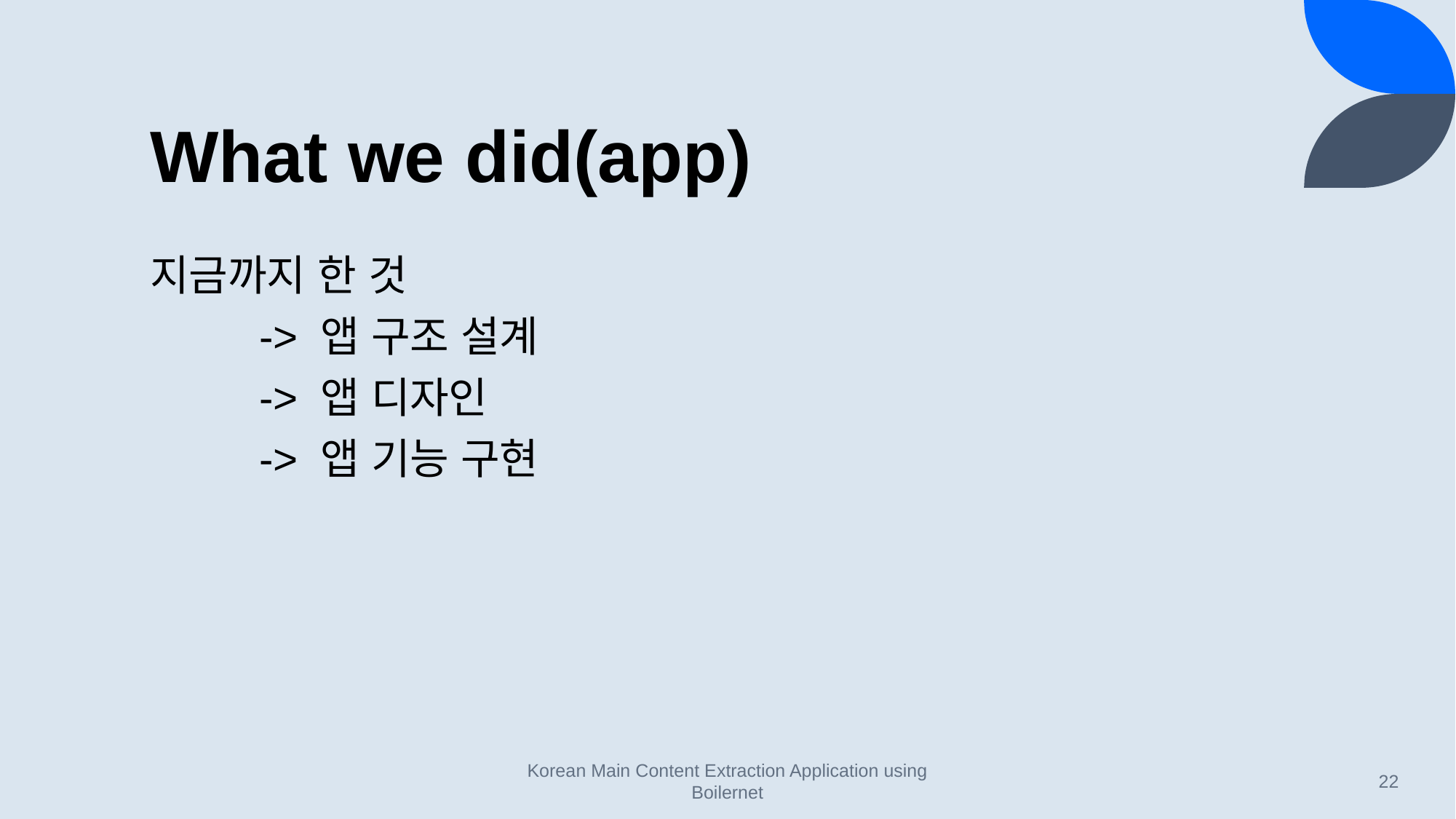

# What we did(app)
지금까지 한 것
	-> 앱 구조 설계
	-> 앱 디자인
	-> 앱 기능 구현
Korean Main Content Extraction Application using Boilernet
22